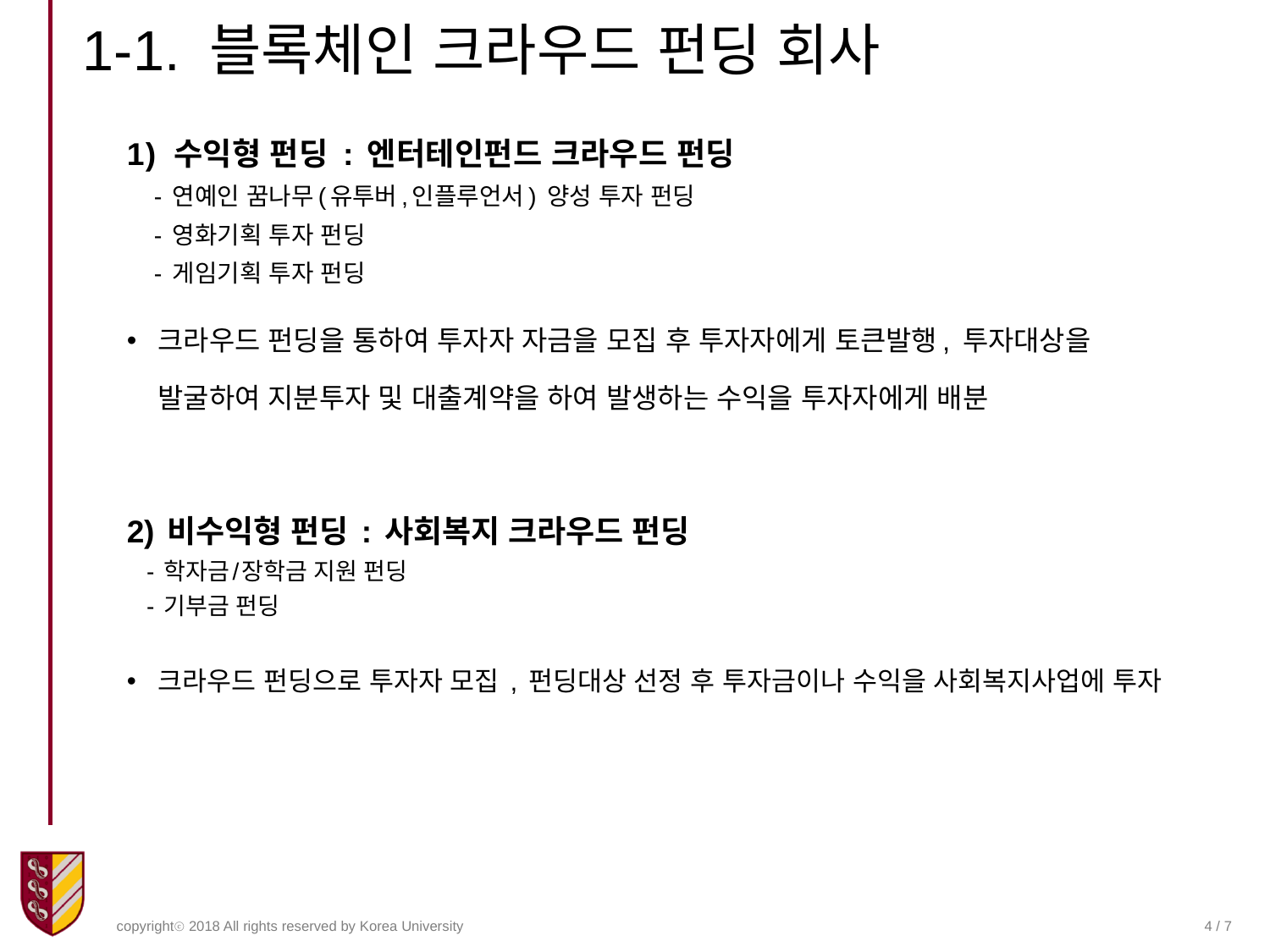

1-1. 블록체인 크라우드 펀딩 회사
수익형 펀딩 : 엔터테인펀드 크라우드 펀딩
    - 연예인 꿈나무(유투버,인플루언서) 양성 투자 펀딩
    - 영화기획 투자 펀딩
    - 게임기획 투자 펀딩
크라우드 펀딩을 통하여 투자자 자금을 모집 후 투자자에게 토큰발행, 투자대상을 발굴하여 지분투자 및 대출계약을 하여 발생하는 수익을 투자자에게 배분

2) 비수익형 펀딩 : 사회복지 크라우드 펀딩
   - 학자금/장학금 지원 펀딩
   - 기부금 펀딩

크라우드 펀딩으로 투자자 모집 , 펀딩대상 선정 후 투자금이나 수익을 사회복지사업에 투자